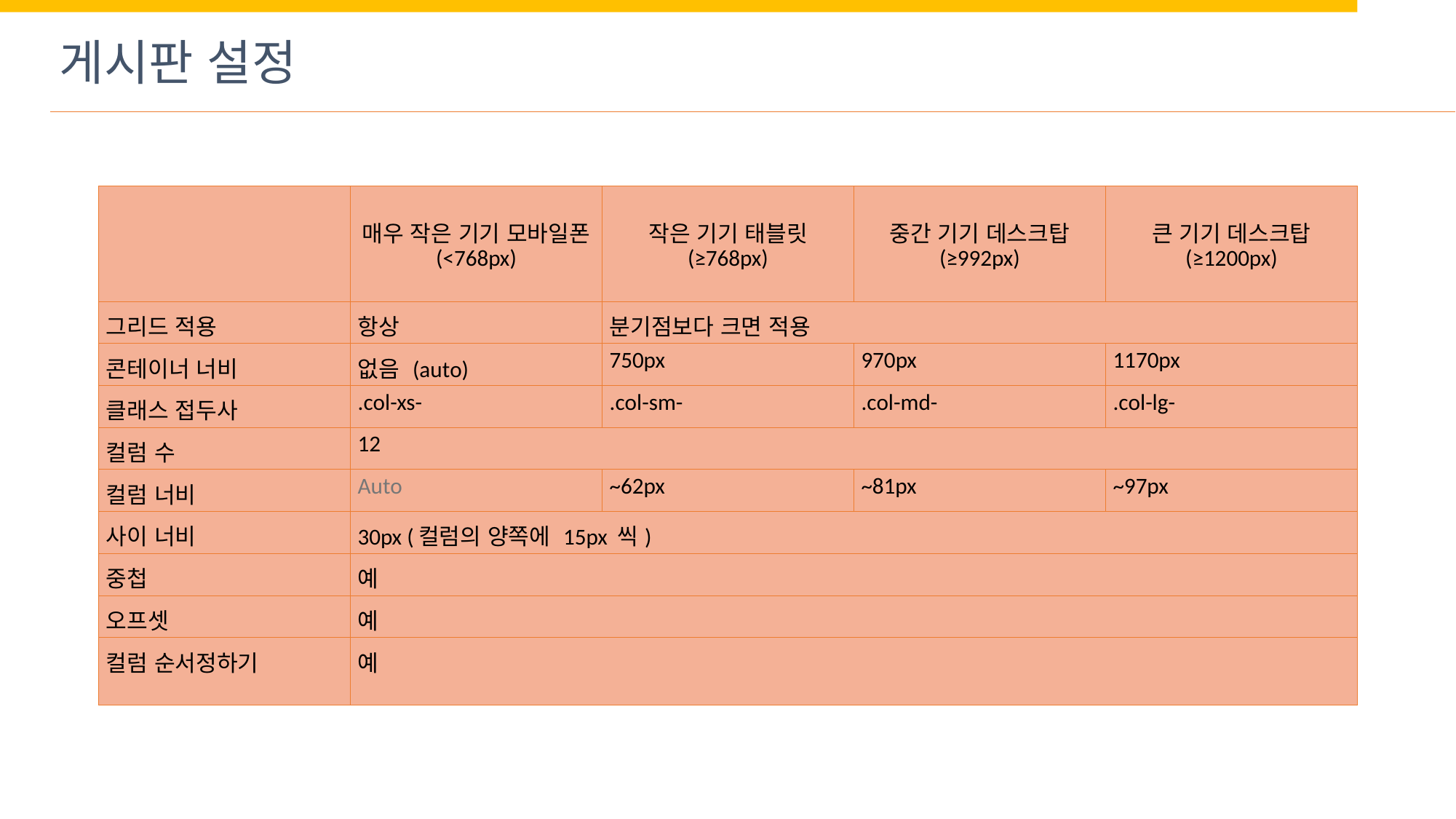

게시판 설정
|  | 매우 작은 기기 모바일폰 (<768px) | 작은 기기 태블릿 (≥768px) | 중간 기기 데스크탑 (≥992px) | 큰 기기 데스크탑 (≥1200px) |
| --- | --- | --- | --- | --- |
| 그리드 적용 | 항상 | 분기점보다 크면 적용 |  |  |
| 콘테이너 너비 | 없음 (auto) | 750px | 970px | 1170px |
| 클래스 접두사 | .col-xs- | .col-sm- | .col-md- | .col-lg- |
| 컬럼 수 | 12 |  |  |  |
| 컬럼 너비 | Auto | ~62px | ~81px | ~97px |
| 사이 너비 | 30px (컬럼의 양쪽에 15px 씩) |  |  |  |
| 중첩 | 예 |  |  |  |
| 오프셋 | 예 |  |  |  |
| 컬럼 순서정하기 | 예 |  |  |  |